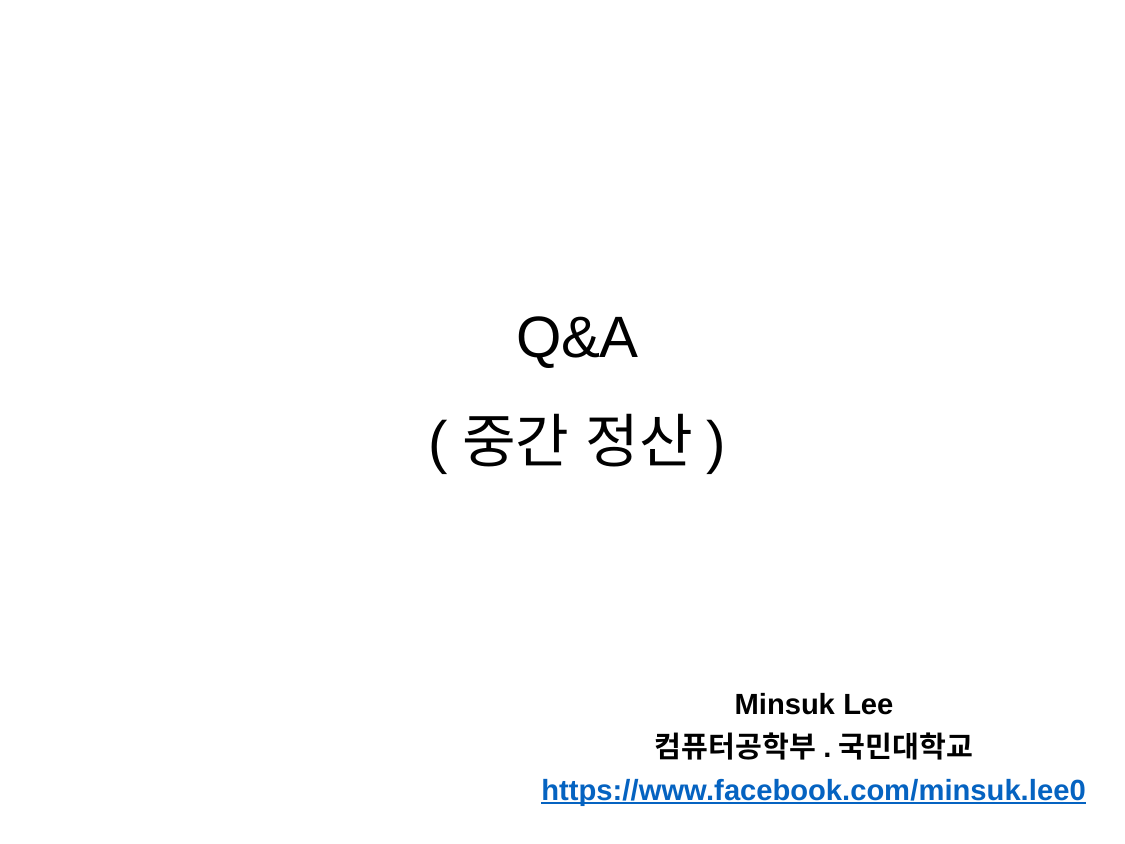

Q&A
(중간 정산)
Minsuk Lee
컴퓨터공학부.국민대학교
https://www.facebook.com/minsuk.lee0